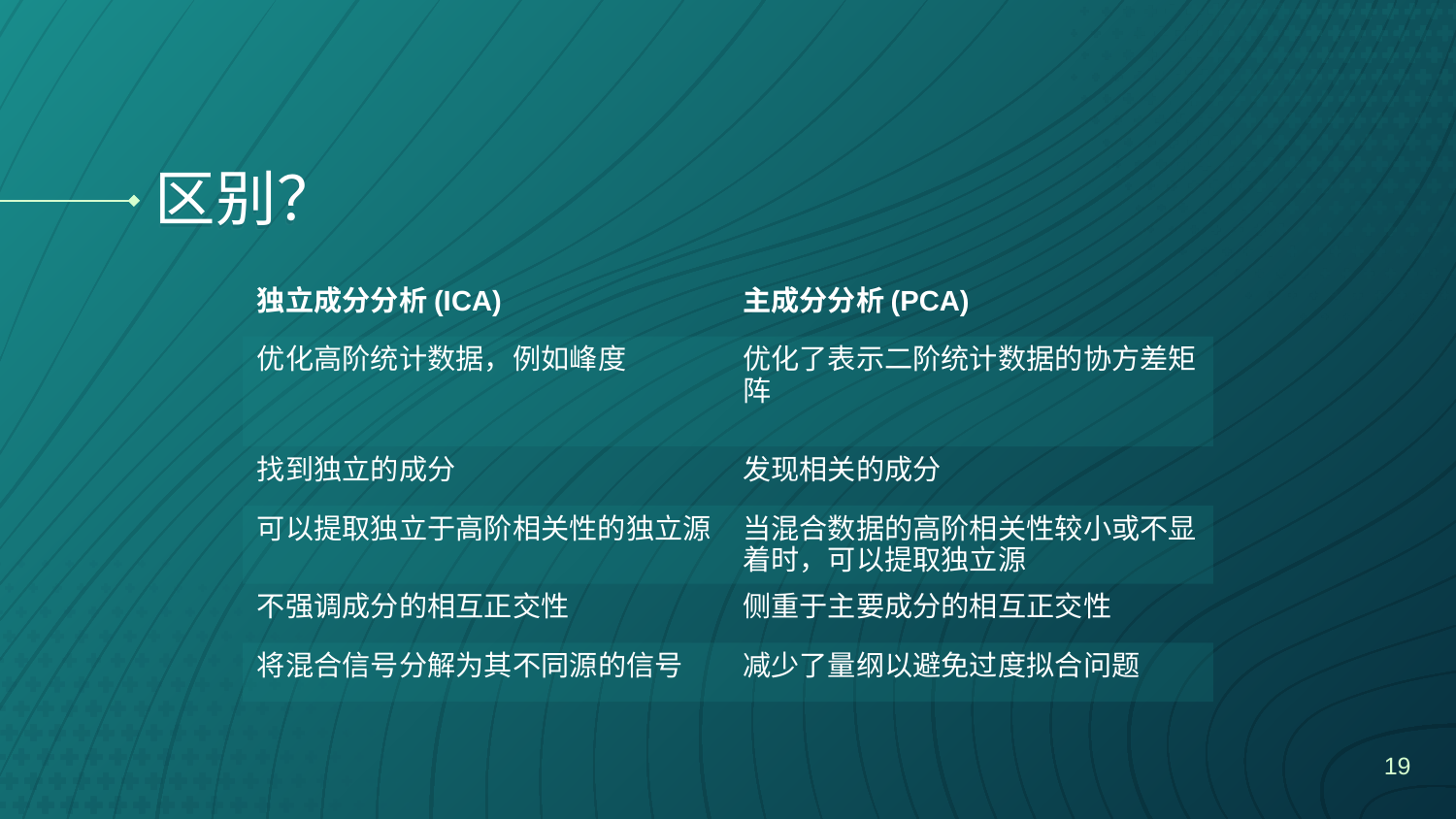

# 区别？
| 独立成分分析(ICA) | 主成分分析(PCA) |
| --- | --- |
| 优化高阶统计数据，例如峰度 | 优化了表示二阶统计数据的协方差矩阵 |
| 找到独立的成分 | 发现相关的成分 |
| 可以提取独立于高阶相关性的独立源 | 当混合数据的高阶相关性较小或不显着时，可以提取独立源 |
| 不强调成分的相互正交性 | 侧重于主要成分的相互正交性 |
| 将混合信号分解为其不同源的信号 | 减少了量纲以避免过度拟合问题 |
19